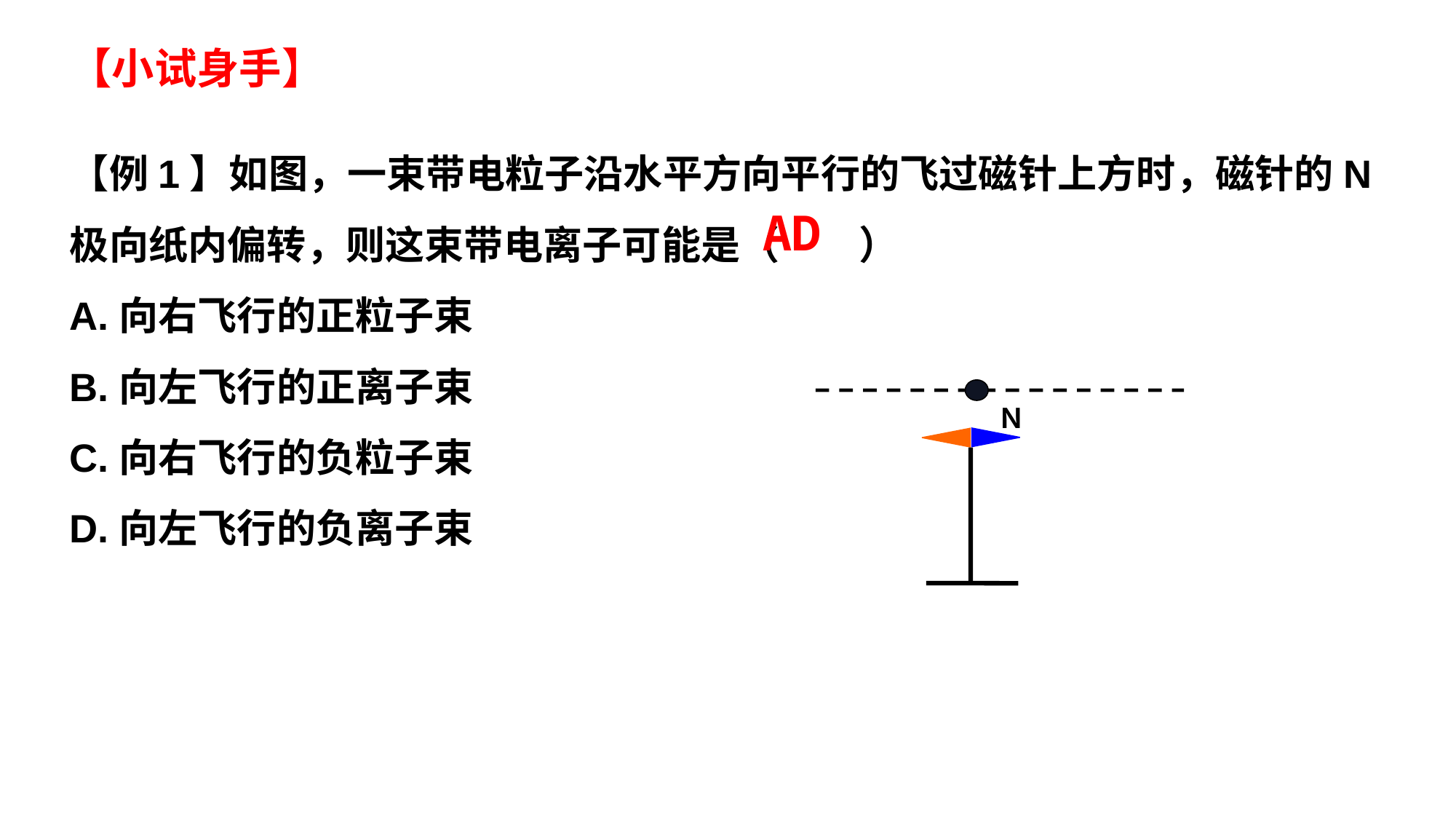

【小试身手】
【例1】如图，一束带电粒子沿水平方向平行的飞过磁针上方时，磁针的N极向纸内偏转，则这束带电离子可能是（　　）
A.向右飞行的正粒子束
B.向左飞行的正离子束
C.向右飞行的负粒子束
D.向左飞行的负离子束
AD

Ｎ